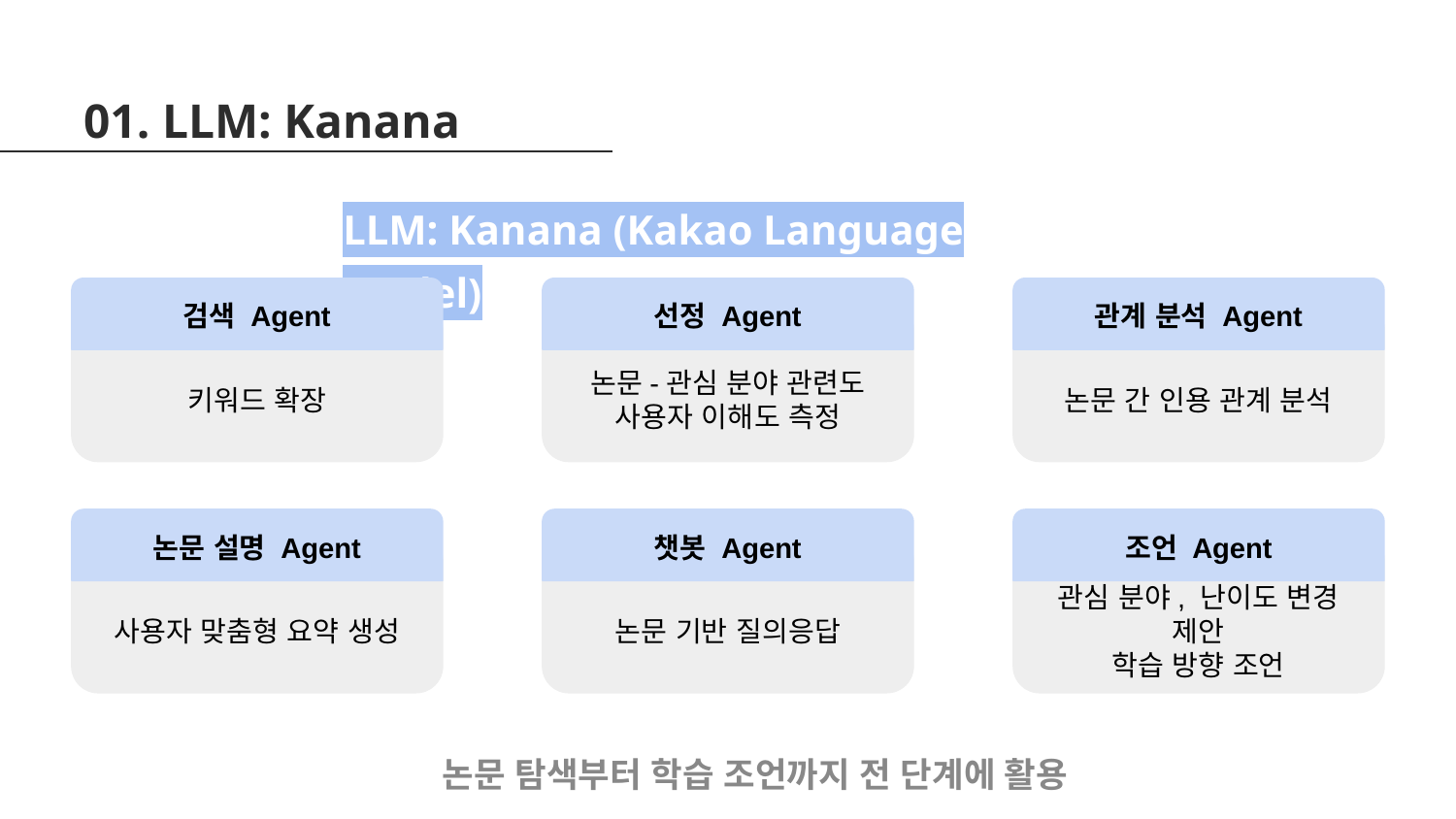

01. LLM: Kanana
LLM: Kanana (Kakao Language Model)
검색 Agent
선정 Agent
관계 분석 Agent

키워드 확장

논문-관심 분야 관련도
사용자 이해도 측정

논문 간 인용 관계 분석
논문 설명 Agent
챗봇 Agent
조언 Agent

사용자 맞춤형 요약 생성

논문 기반 질의응답

관심 분야, 난이도 변경 제안
학습 방향 조언
논문 탐색부터 학습 조언까지 전 단계에 활용